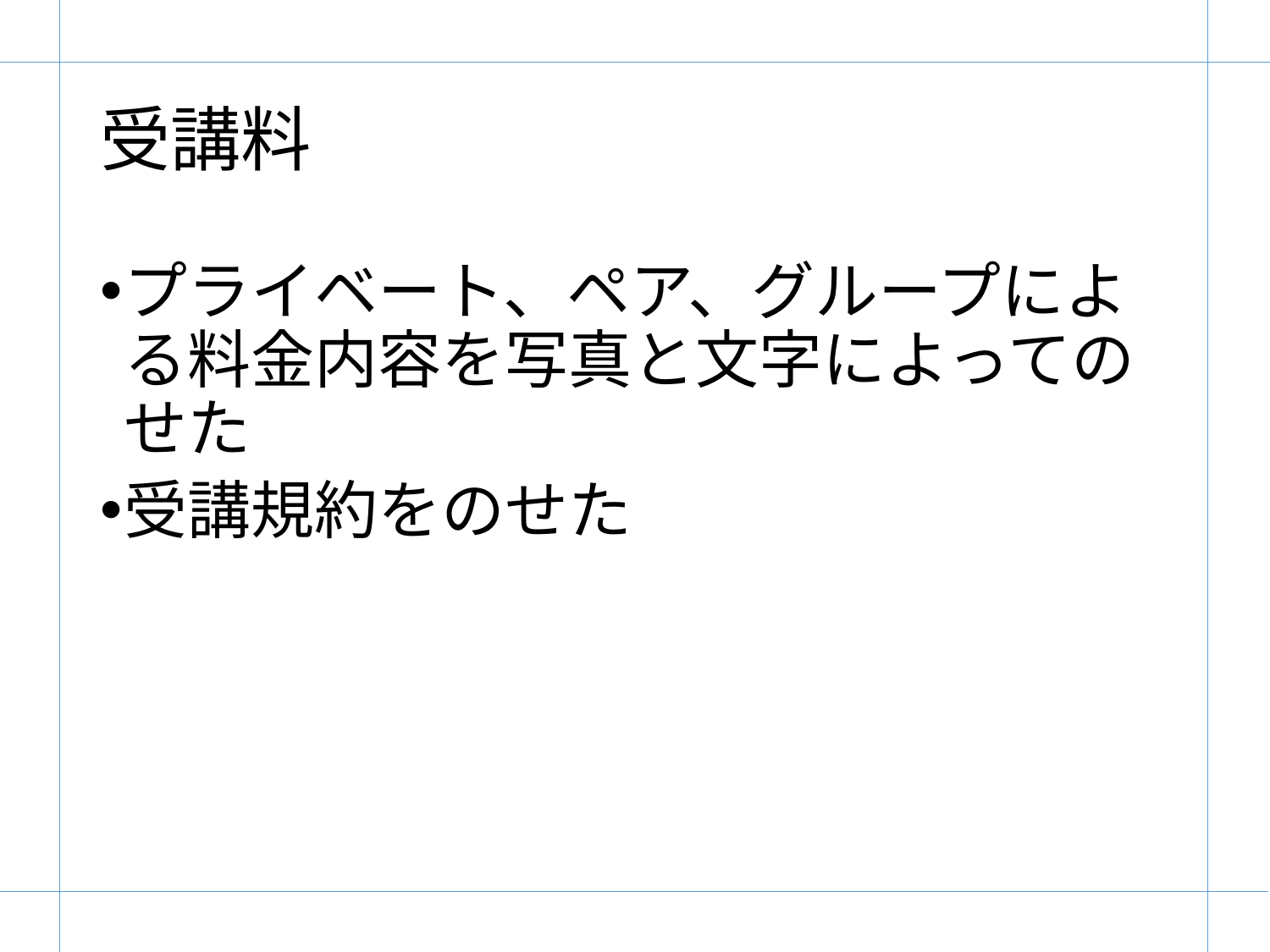

# 受講料
プライベート、ペア、グループによる料金内容を写真と文字によってのせた
受講規約をのせた